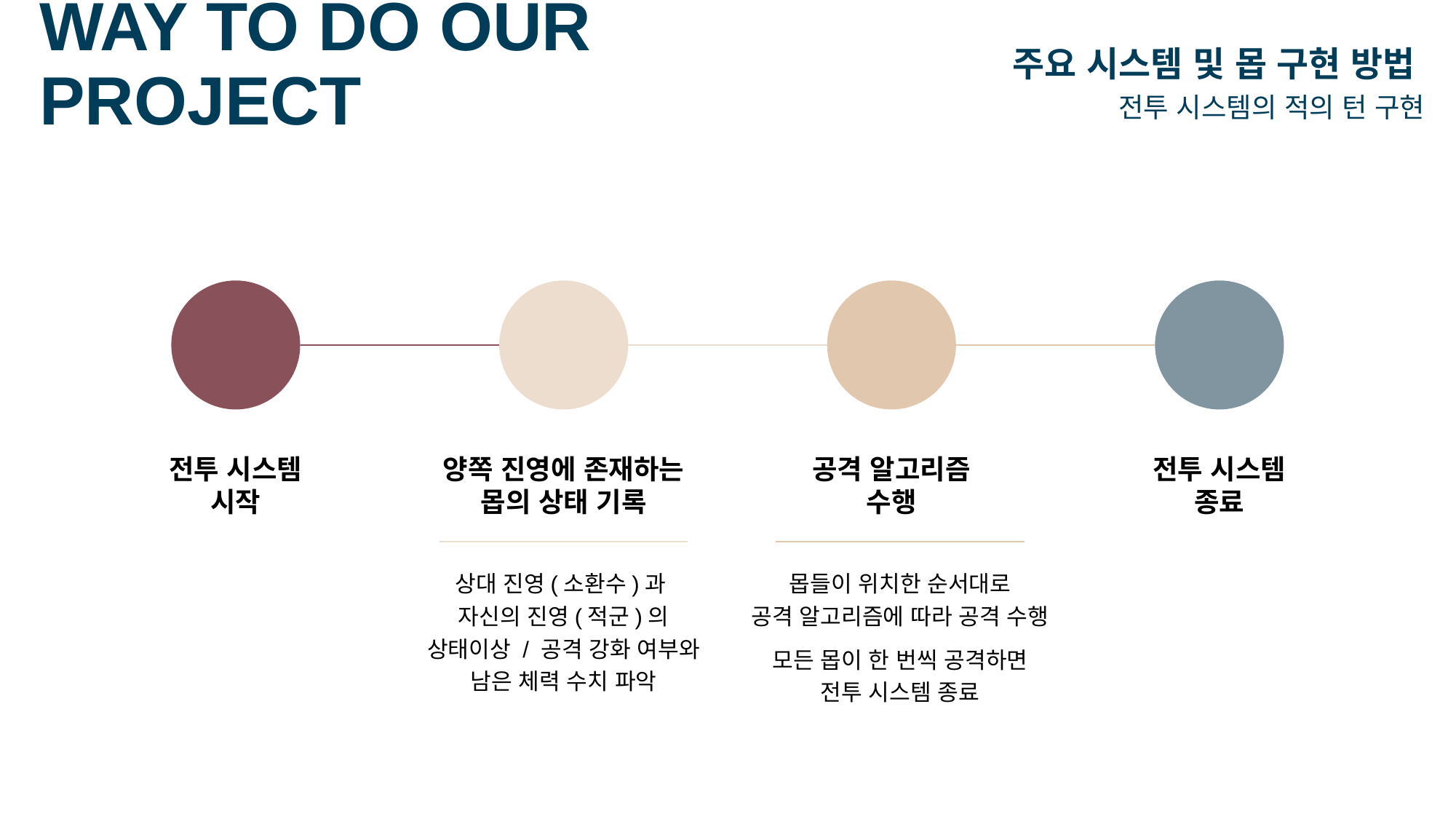

# WAY TO DO OUR PROJECT
주요 시스템 및 몹 구현 방법
전투 시스템의 적의 턴 구현

양쪽 진영에 존재하는
몹의 상태 기록
공격 알고리즘
수행
전투 시스템
종료
전투 시스템
시작
상대 진영(소환수)과
자신의 진영(적군)의
상태이상 / 공격 강화 여부와
남은 체력 수치 파악
몹들이 위치한 순서대로
공격 알고리즘에 따라 공격 수행

모든 몹이 한 번씩 공격하면
전투 시스템 종료